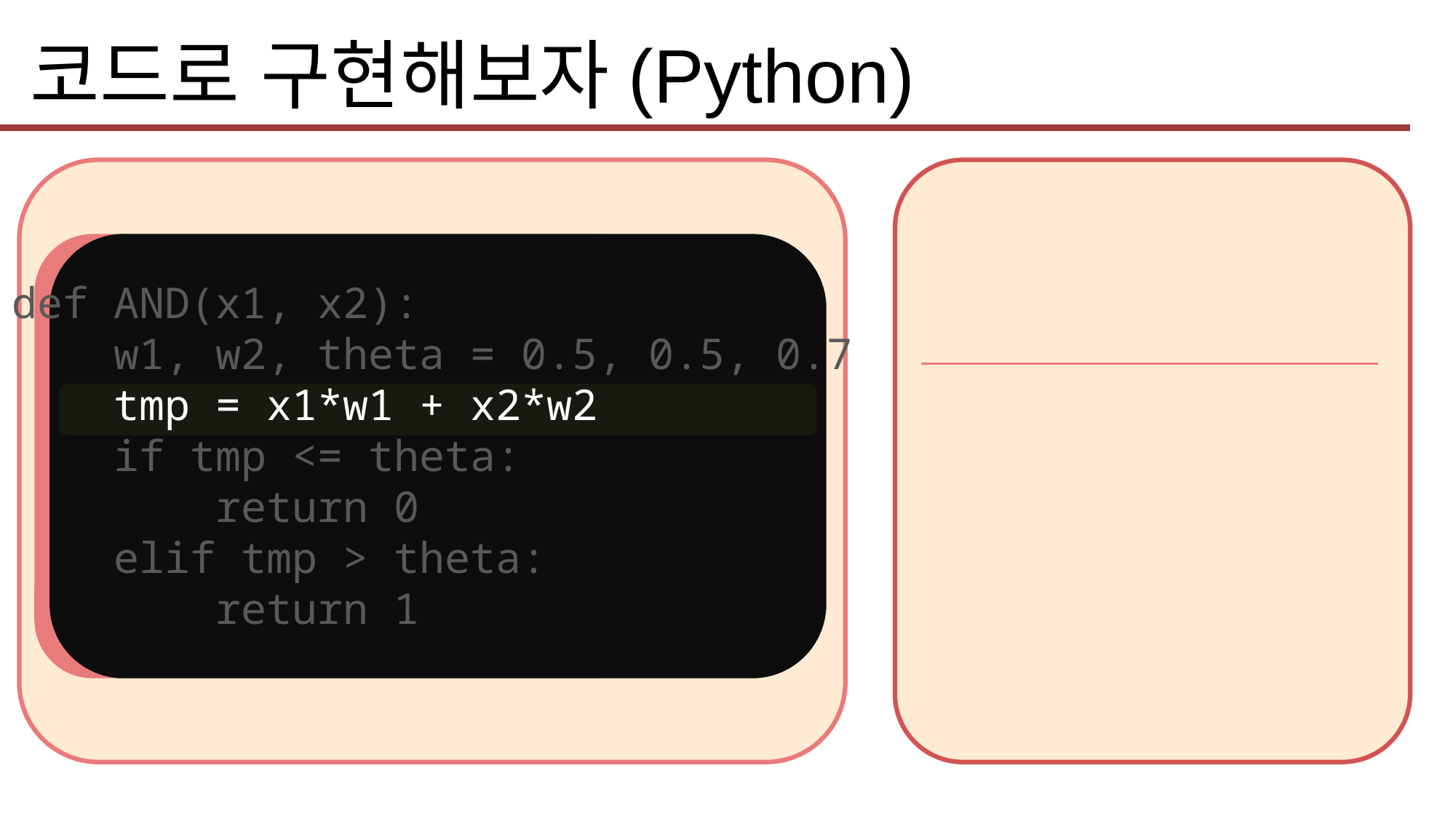

코드로 구현해보자(Python)

def AND(x1, x2):
    w1, w2, theta = 0.5, 0.5, 0.7
    tmp = x1*w1 + x2*w2
    if tmp <= theta:
        return 0
    elif tmp > theta:
        return 1